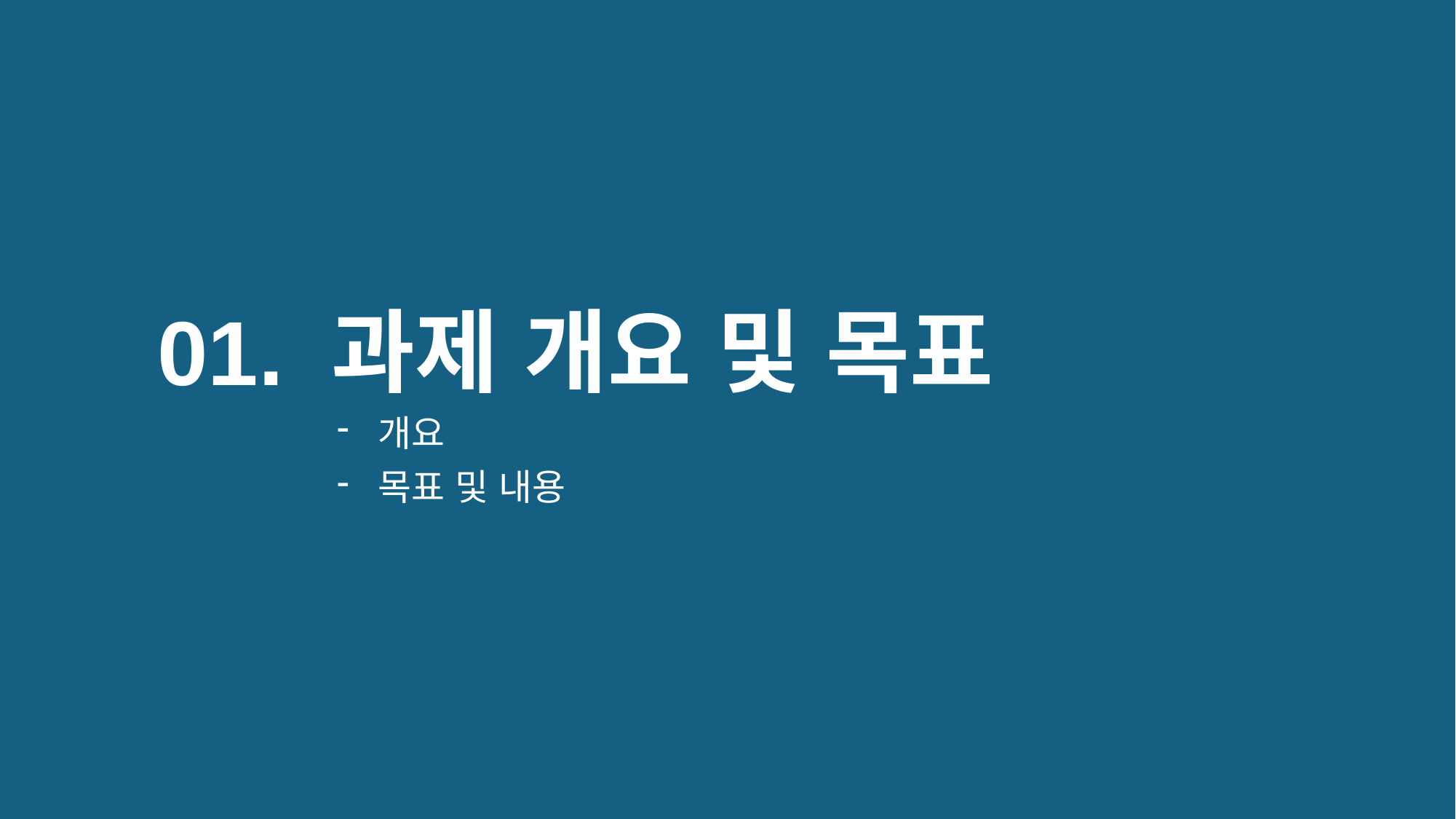

# 01. 과제 개요 및 목표
개요
목표 및 내용